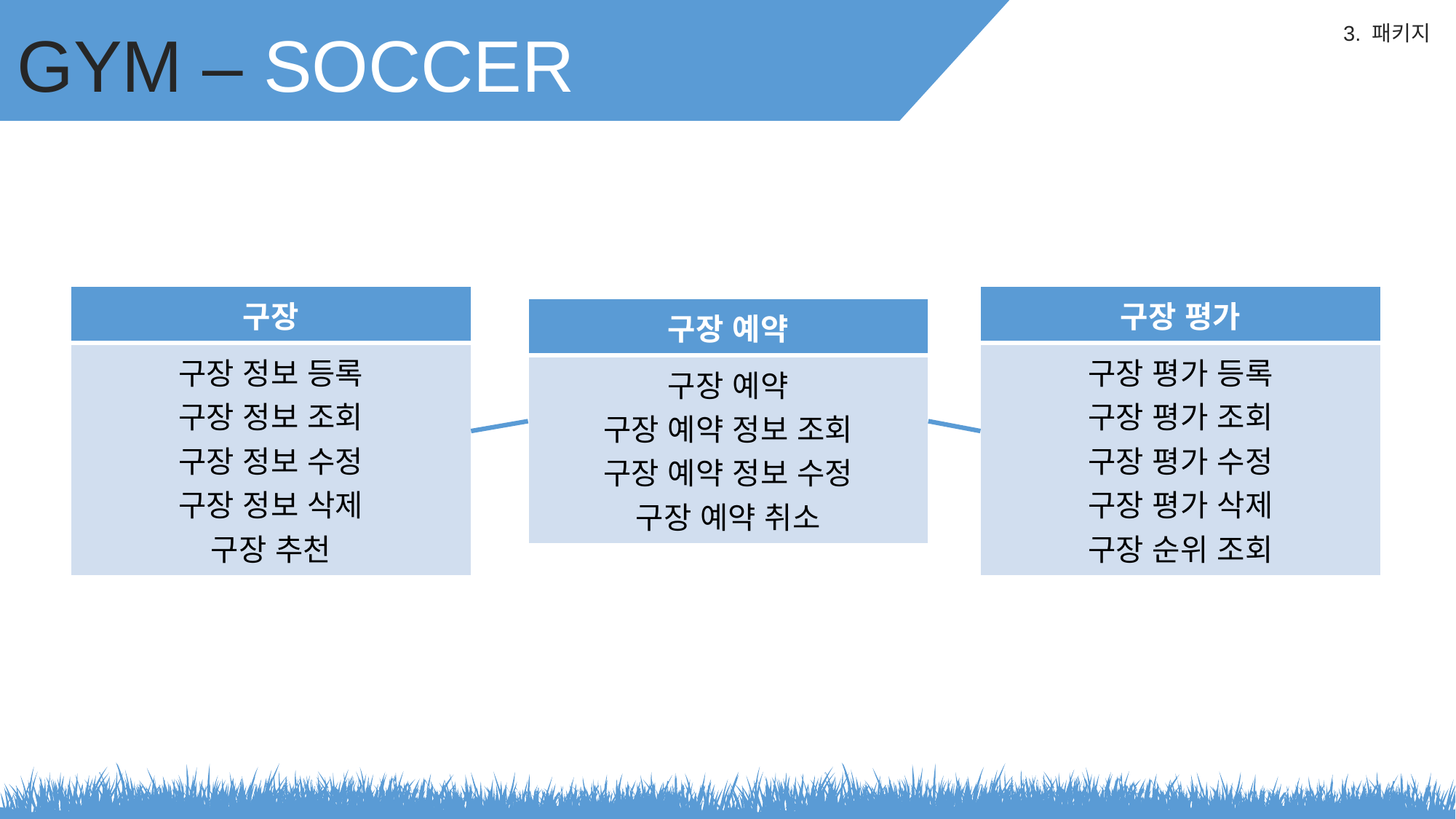

GYM – SOCCER
3. 패키지
| 구장 |
| --- |
| 구장 정보 등록 구장 정보 조회 구장 정보 수정 구장 정보 삭제 구장 추천 |
| 구장 평가 |
| --- |
| 구장 평가 등록 구장 평가 조회 구장 평가 수정 구장 평가 삭제 구장 순위 조회 |
| 구장 예약 |
| --- |
| 구장 예약 구장 예약 정보 조회 구장 예약 정보 수정 구장 예약 취소 |